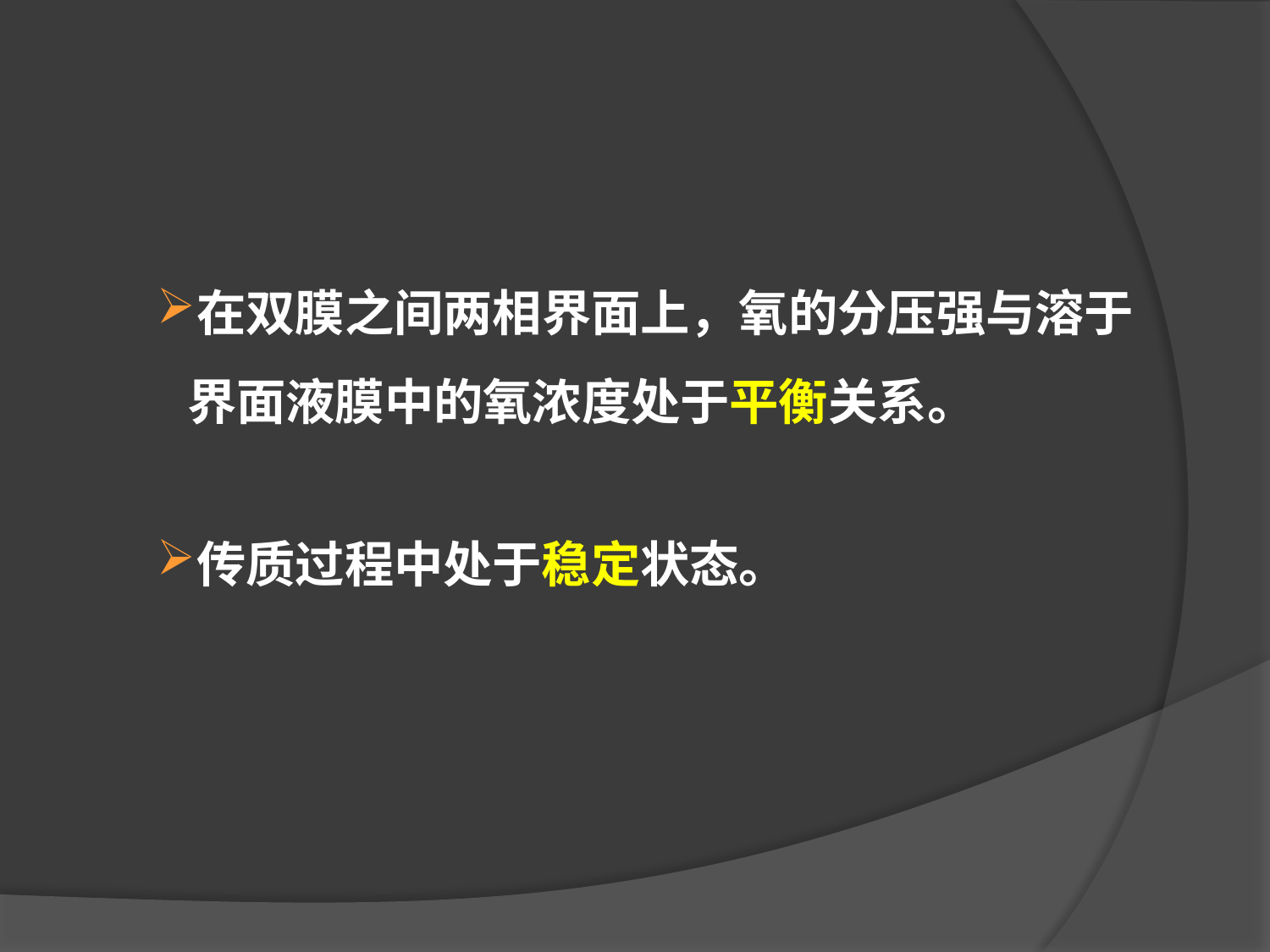

在双膜之间两相界面上，氧的分压强与溶于界面液膜中的氧浓度处于平衡关系。
传质过程中处于稳定状态。